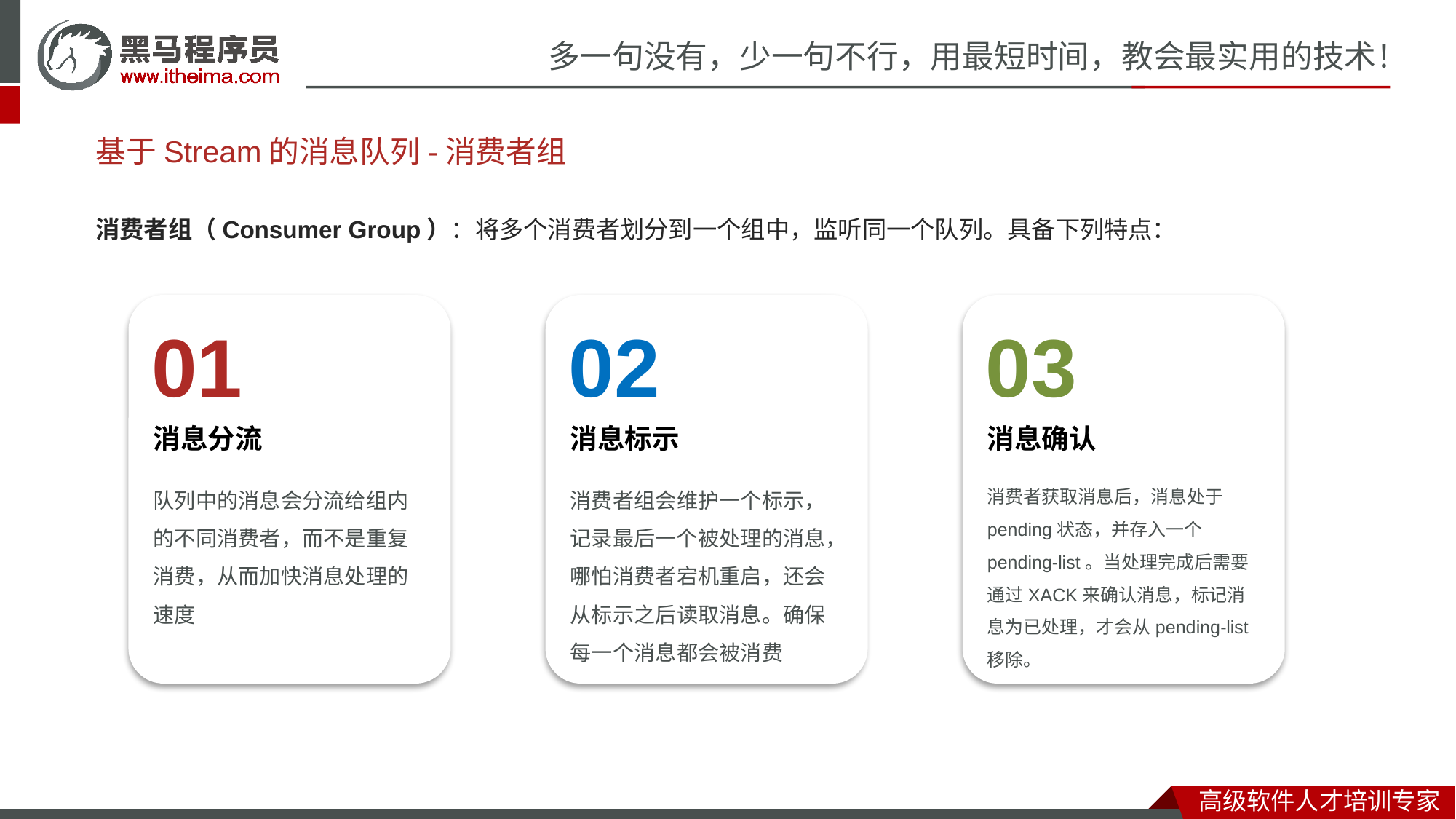

基于Stream的消息队列-消费者组
消费者组（Consumer Group）：将多个消费者划分到一个组中，监听同一个队列。具备下列特点：

01
消息分流
队列中的消息会分流给组内的不同消费者，而不是重复消费，从而加快消息处理的速度

02
消息标示
消费者组会维护一个标示，记录最后一个被处理的消息，哪怕消费者宕机重启，还会从标示之后读取消息。确保每一个消息都会被消费

03
消息确认
消费者获取消息后，消息处于pending状态，并存入一个pending-list。当处理完成后需要通过XACK来确认消息，标记消息为已处理，才会从pending-list移除。